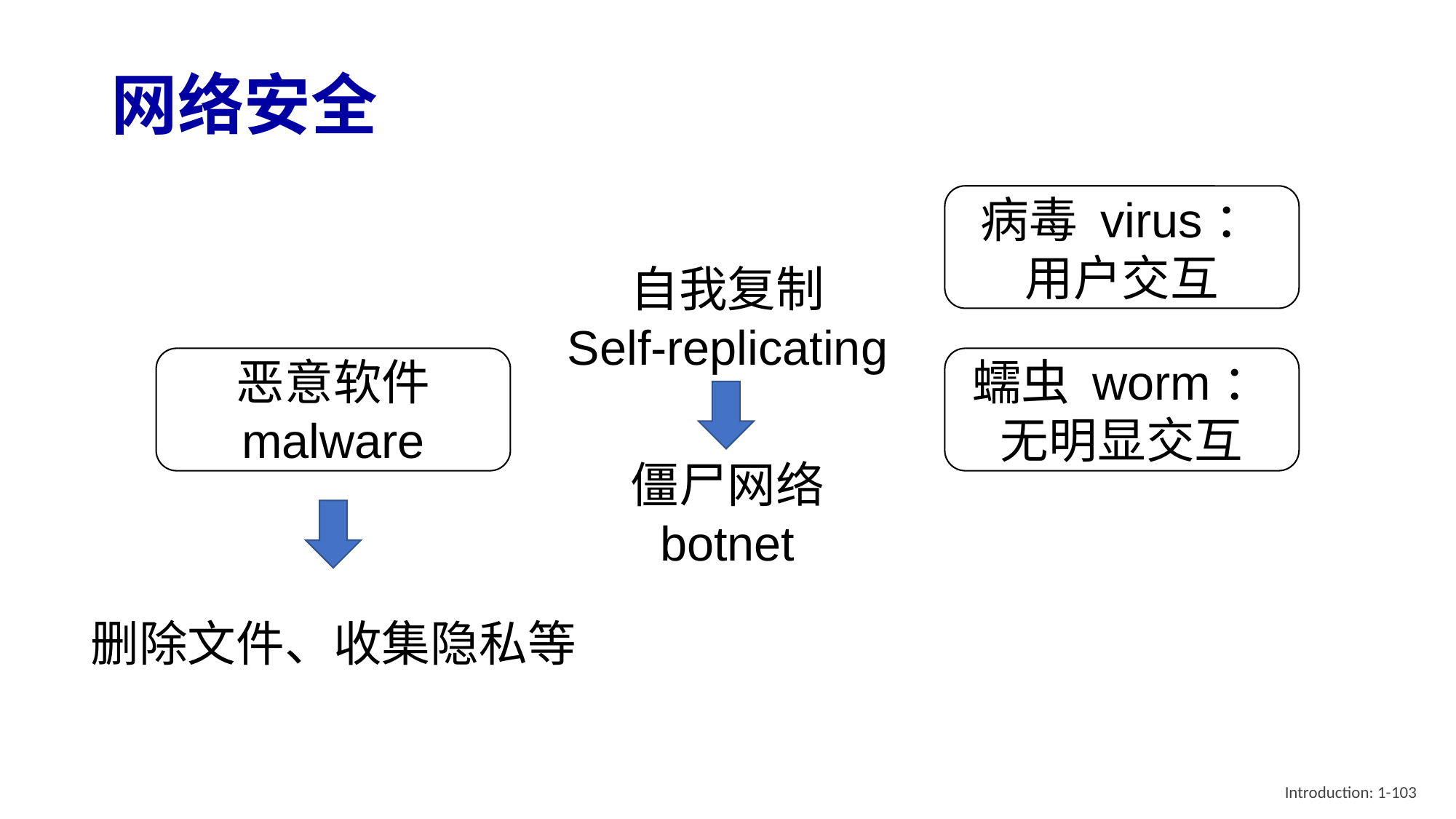

# 网络安全
病毒 virus：
用户交互
自我复制
Self-replicating
恶意软件
malware
蠕虫 worm：
无明显交互

僵尸网络
botnet

删除文件、收集隐私等
Introduction: 1-103